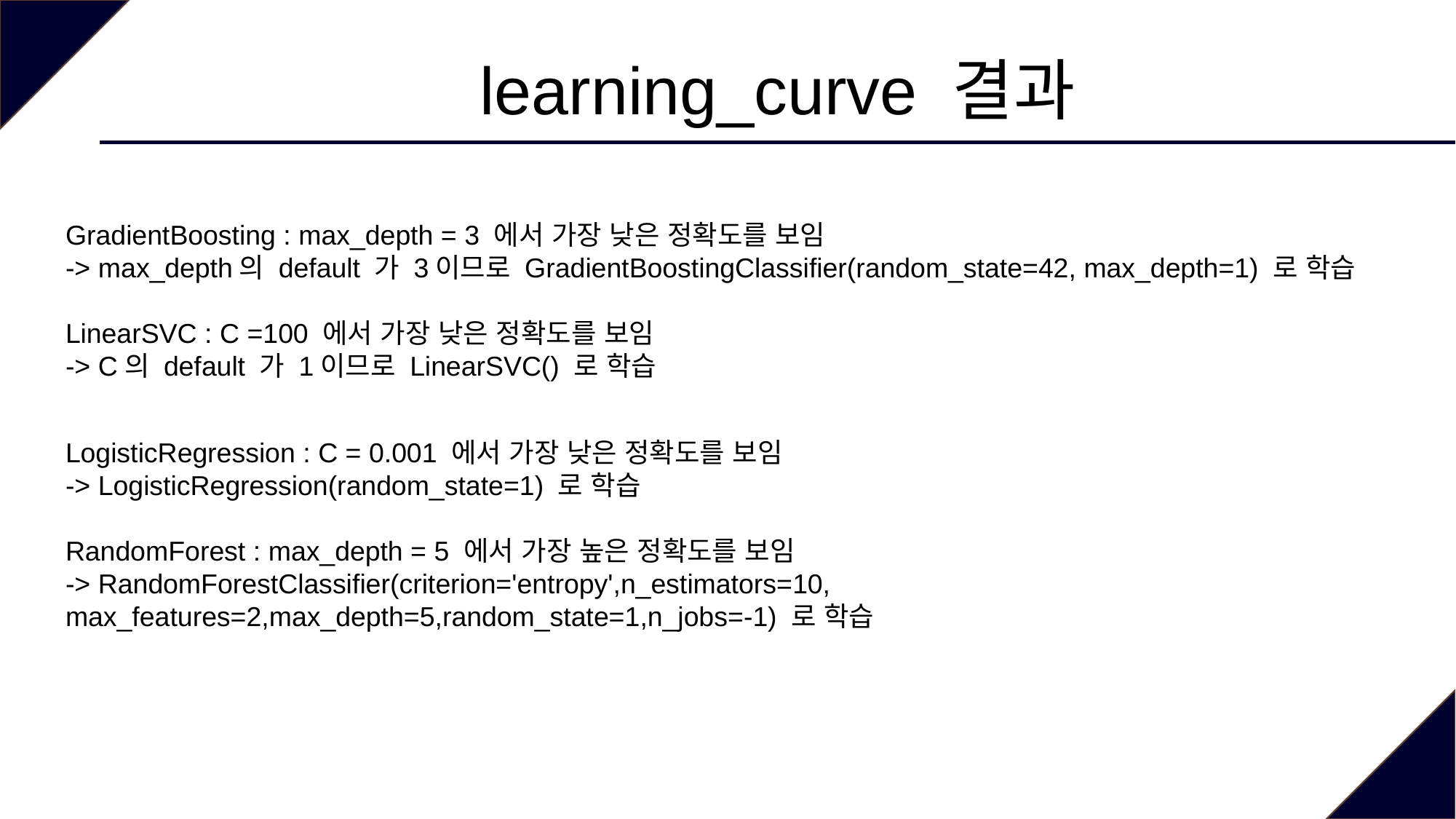

# learning_curve 결과
GradientBoosting : max_depth = 3 에서 가장 낮은 정확도를 보임
-> max_depth의 default 가 3이므로 GradientBoostingClassifier(random_state=42, max_depth=1) 로 학습
LinearSVC : C =100 에서 가장 낮은 정확도를 보임
-> C의 default 가 1이므로 LinearSVC() 로 학습
LogisticRegression : C = 0.001 에서 가장 낮은 정확도를 보임
-> LogisticRegression(random_state=1) 로 학습
RandomForest : max_depth = 5 에서 가장 높은 정확도를 보임
-> RandomForestClassifier(criterion='entropy',n_estimators=10, max_features=2,max_depth=5,random_state=1,n_jobs=-1) 로 학습